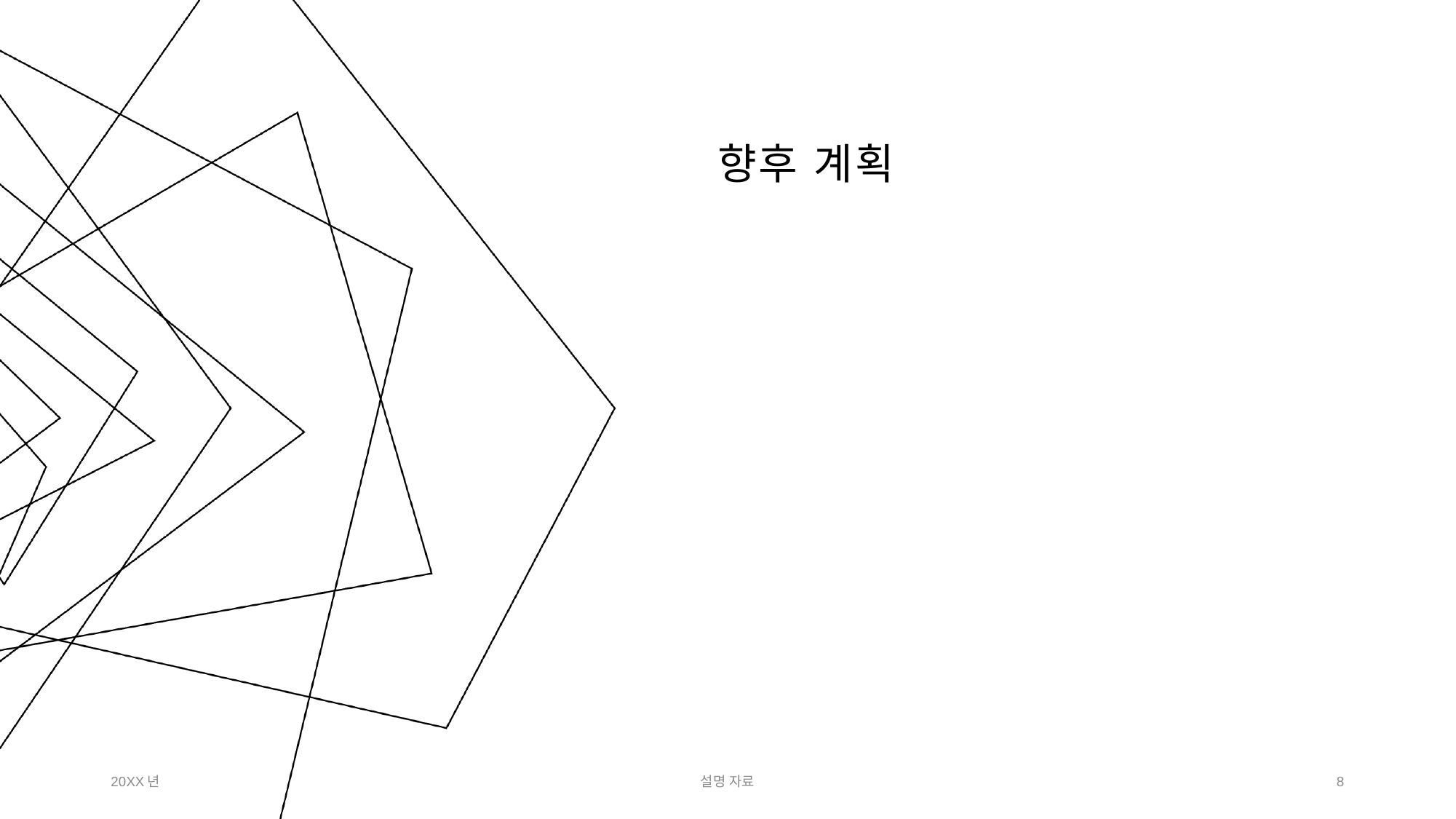

# 향후 계획

20XX년
설명 자료
8